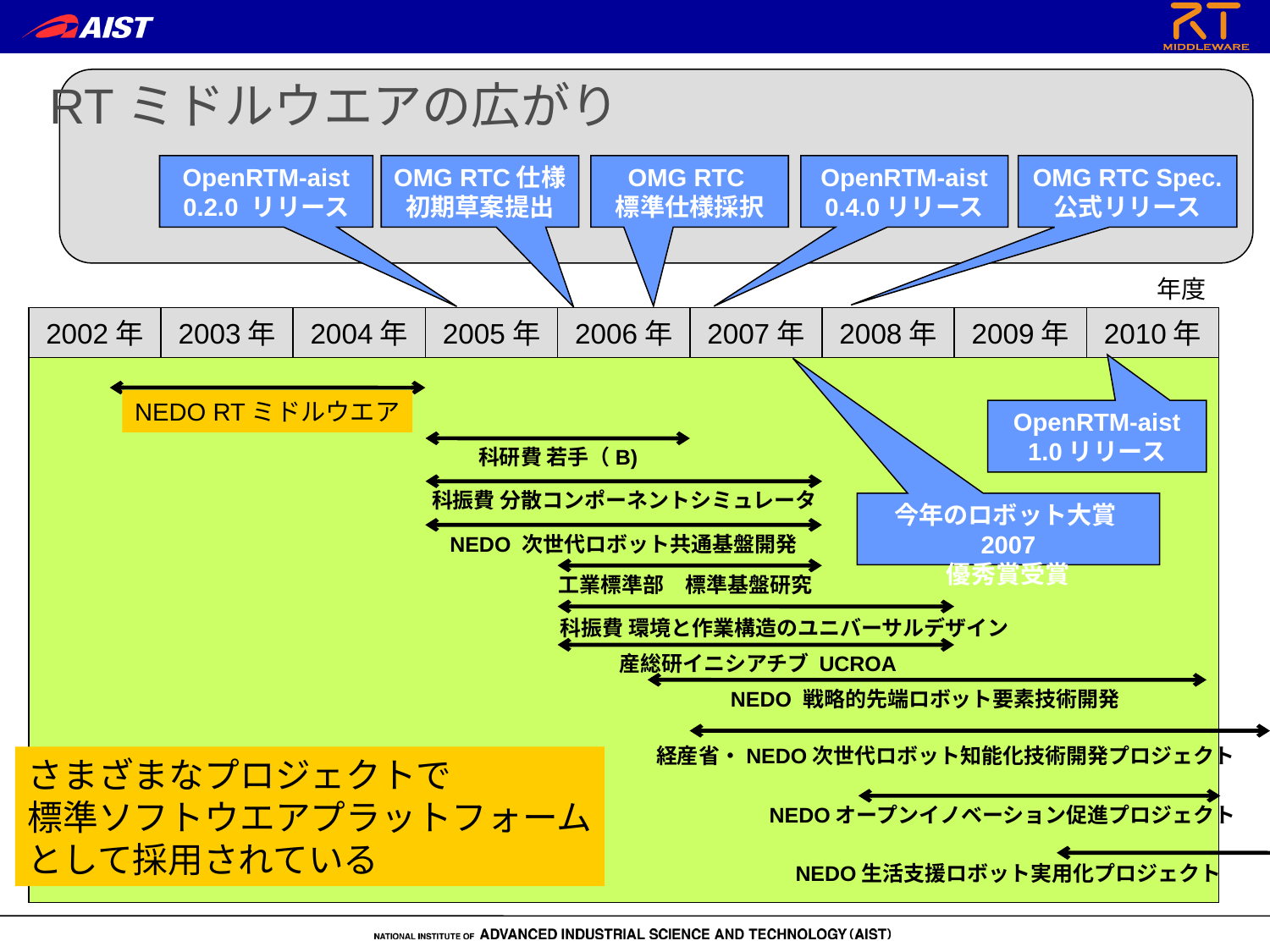

RTミドルウエアの広がり

OpenRTM-aist
0.2.0 リリース
OMG RTC仕様
初期草案提出
OMG RTC
標準仕様採択
OpenRTM-aist
0.4.0リリース
OMG RTC Spec.
公式リリース
年度
2002年
2003年
2004年
2005年
2006年
2007年
2008年
2009年
2010年

NEDO RTミドルウエア
OpenRTM-aist
1.0リリース
科研費 若手（B)

科振費 分散コンポーネントシミュレータ

今年のロボット大賞2007
優秀賞受賞

NEDO 次世代ロボット共通基盤開発

工業標準部　標準基盤研究

科振費 環境と作業構造のユニバーサルデザイン
産総研イニシアチブ UCROA

NEDO 戦略的先端ロボット要素技術開発

経産省・NEDO次世代ロボット知能化技術開発プロジェクト
さまざまなプロジェクトで
標準ソフトウエアプラットフォーム
として採用されている
NEDOオープンイノベーション促進プロジェクト

NEDO生活支援ロボット実用化プロジェクト